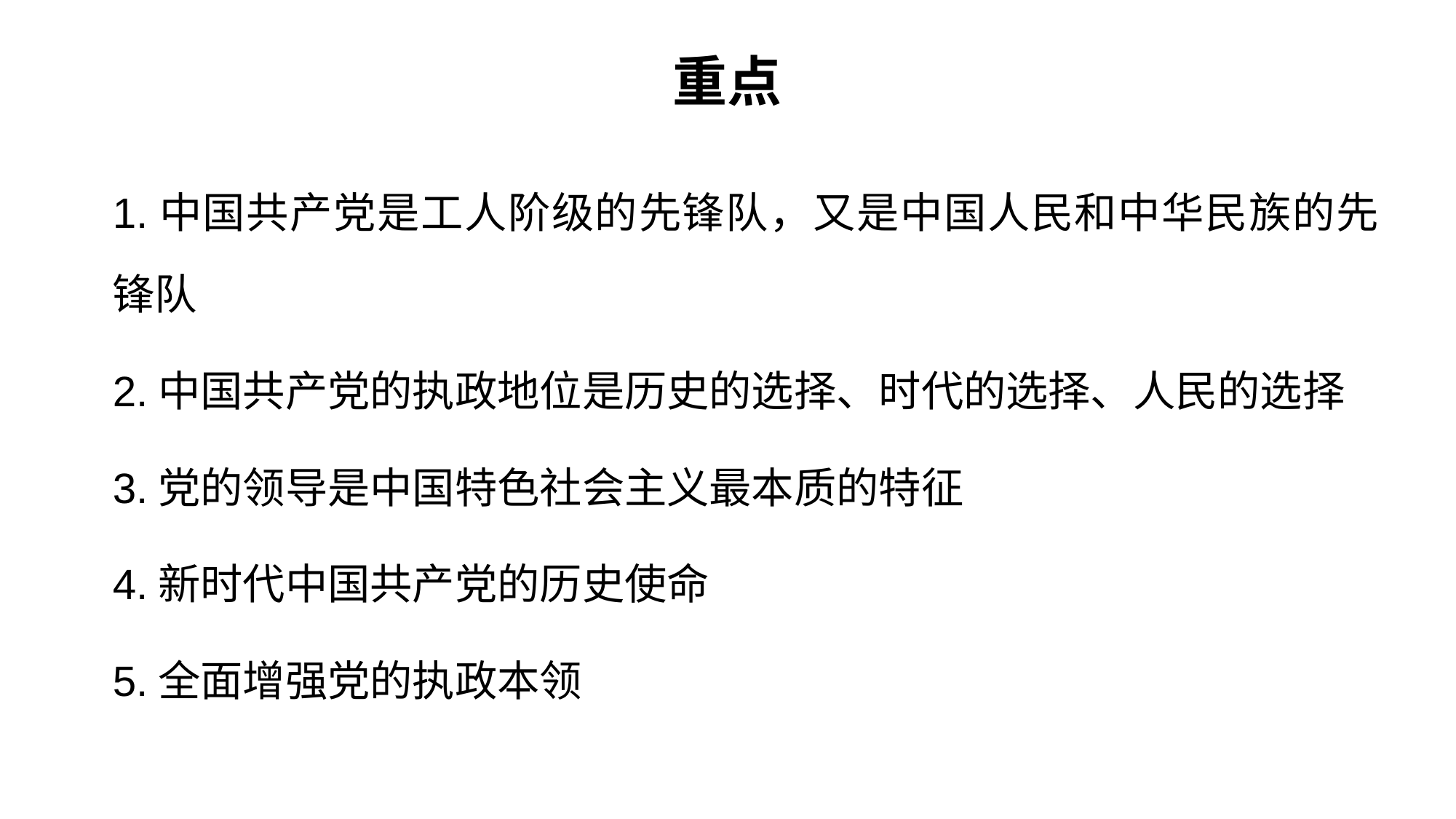

# 重点
1.中国共产党是工人阶级的先锋队，又是中国人民和中华民族的先锋队
2.中国共产党的执政地位是历史的选择、时代的选择、人民的选择
3.党的领导是中国特色社会主义最本质的特征
4.新时代中国共产党的历史使命
5.全面增强党的执政本领